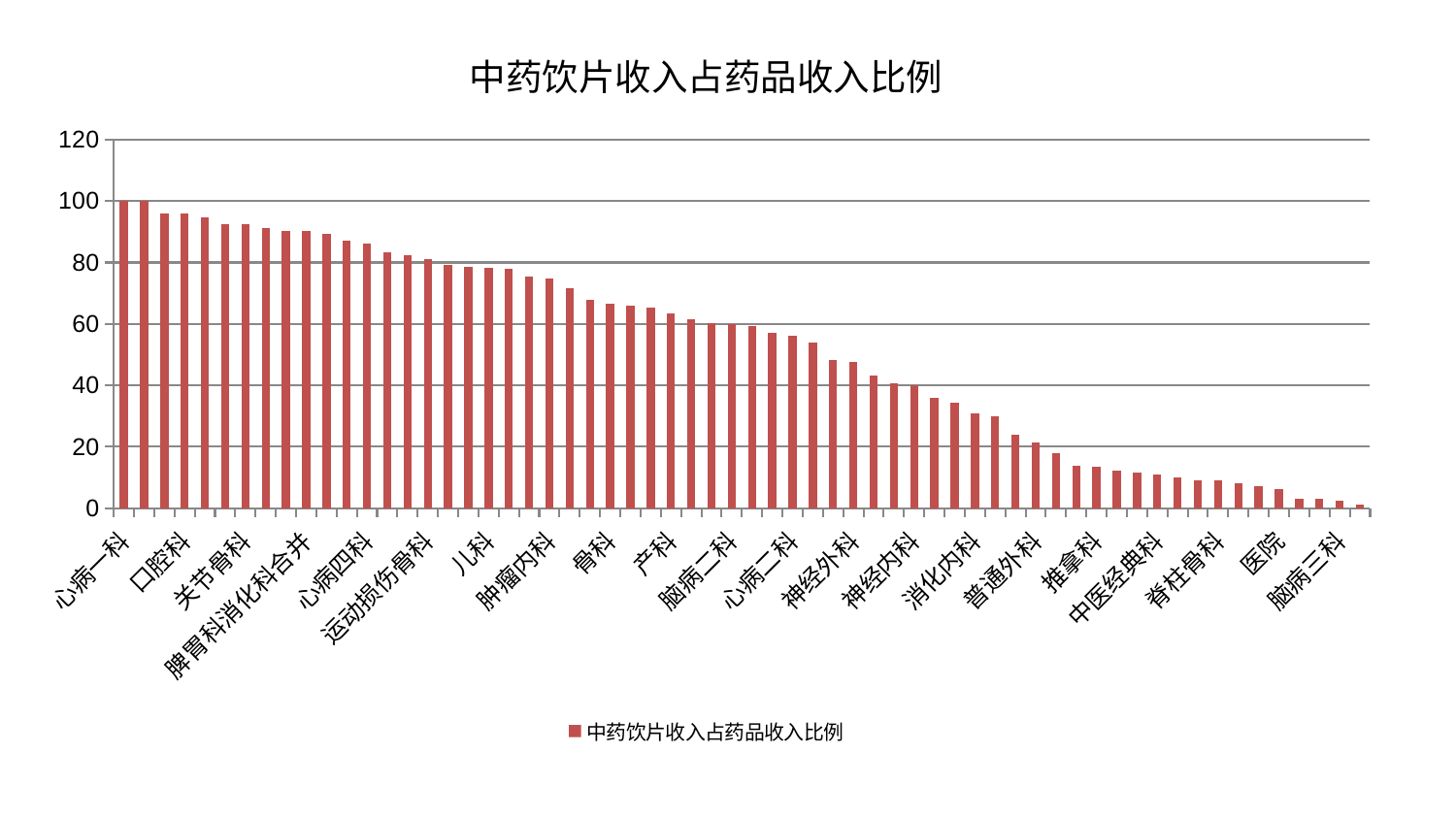

### Chart: 中药饮片收入占药品收入比例

| Category | 中药饮片收入占药品收入比例 |
|---|---|
| 心病一科 | 100.0 |
| 肝病科 | 99.97084112358668 |
| 小儿推拿科 | 96.09508088671755 |
| 口腔科 | 96.05590599084317 |
| 血液科 | 94.75015053505116 |
| 美容皮肤科 | 92.52514528537253 |
| 关节骨科 | 92.49437081316668 |
| 皮肤科 | 91.14006309237692 |
| 身心医学科 | 90.2891513168458 |
| 脾胃科消化科合并 | 90.15642521824157 |
| 眼科 | 89.3254852847956 |
| 肝胆外科 | 87.17692337897851 |
| 心病四科 | 86.15655470149792 |
| 耳鼻喉科 | 83.29947998395627 |
| 周围血管科 | 82.26085531708621 |
| 运动损伤骨科 | 81.21160889277827 |
| 肾脏内科 | 79.09173007888694 |
| 东区肾病科 | 78.50102569597996 |
| 儿科 | 78.15873788667976 |
| 治未病中心 | 77.87919048321176 |
| 乳腺甲状腺外科 | 75.57538692328107 |
| 肿瘤内科 | 74.774958353499 |
| 妇科 | 71.71741529849389 |
| 脾胃病科 | 67.94198834101324 |
| 骨科 | 66.46553223507057 |
| 肛肠科 | 66.0077261908208 |
| 中医外治中心 | 65.3368045010906 |
| 产科 | 63.470887945592864 |
| 微创骨科 | 61.64136370183922 |
| 风湿病科 | 60.222127453891204 |
| 脑病二科 | 60.044240013347824 |
| 东区重症医学科 | 59.248032889181 |
| 西区重症医学科 | 57.22036623471174 |
| 心病二科 | 56.27309233867477 |
| 脑病一科 | 53.88672888972825 |
| 老年医学科 | 48.418595485265165 |
| 神经外科 | 47.52421788887695 |
| 妇科妇二科合并 | 43.33972578743604 |
| 肾病科 | 40.71011287248231 |
| 神经内科 | 40.087726780954625 |
| 小儿骨科 | 35.82294728568278 |
| 心血管内科 | 34.32940009217692 |
| 消化内科 | 31.00807604788847 |
| 重症医学科 | 30.065504645340795 |
| 内分泌科 | 23.999864096592038 |
| 普通外科 | 21.255918628368942 |
| 男科 | 17.872869820589138 |
| 综合内科 | 13.97142065865089 |
| 推拿科 | 13.484924651355291 |
| 显微骨科 | 12.239294544013793 |
| 心病三科 | 11.722255667784738 |
| 中医经典科 | 10.984051577336453 |
| 针灸科 | 10.127494318127678 |
| 创伤骨科 | 9.238554999455006 |
| 脊柱骨科 | 9.096121364629724 |
| 胸外科 | 8.29804348009316 |
| 康复科 | 7.236431068875692 |
| 医院 | 6.332394334607154 |
| 泌尿外科 | 3.2214757228651667 |
| 妇二科 | 3.001261667665071 |
| 脑病三科 | 2.499528978569663 |
| 呼吸内科 | 1.2120379167829802 |
103